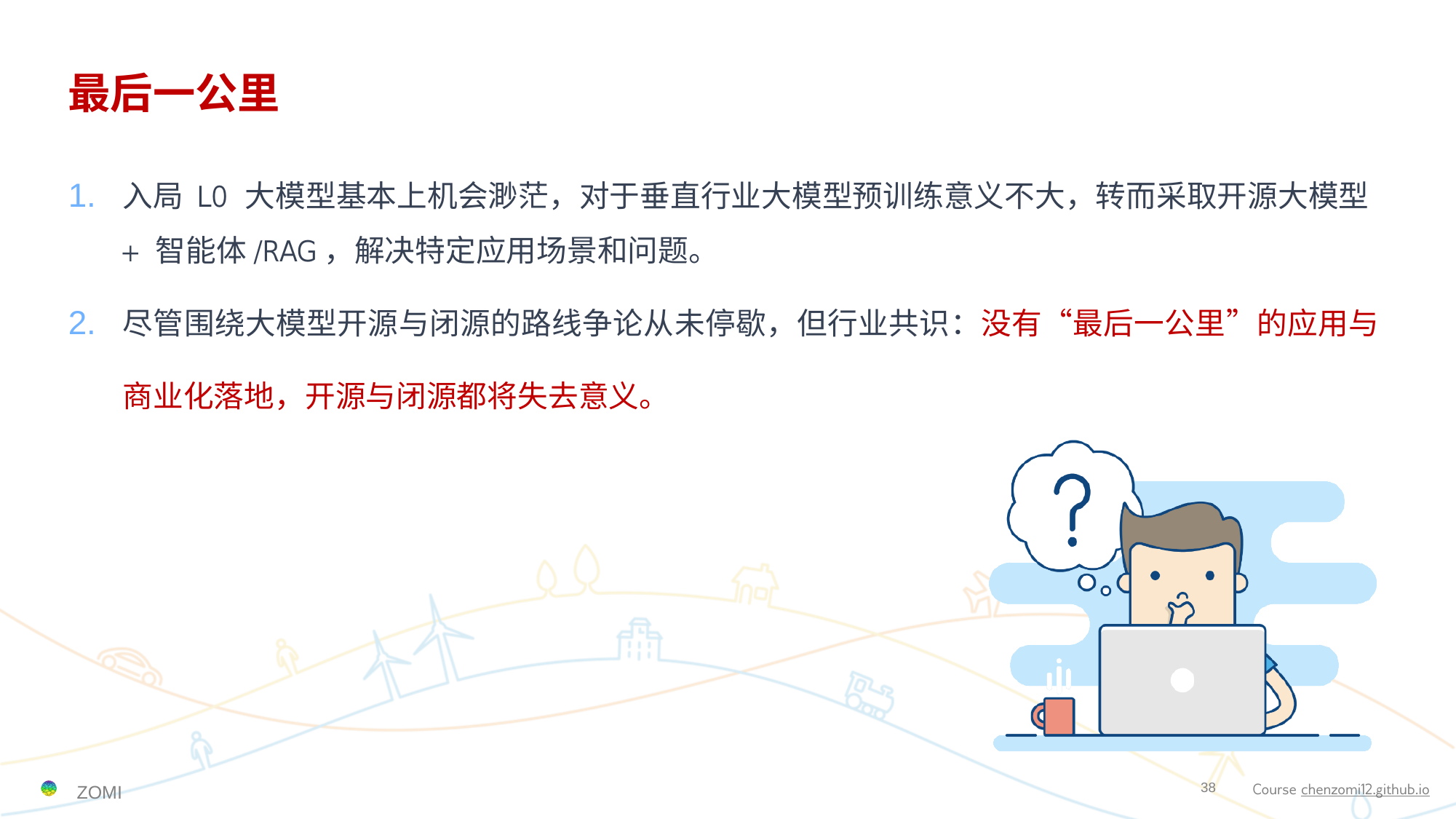

# 最后一公里
入局 L0 大模型基本上机会渺茫，对于垂直行业大模型预训练意义不大，转而采取开源大模型 + 智能体/RAG，解决特定应用场景和问题。
尽管围绕大模型开源与闭源的路线争论从未停歇，但行业共识：没有“最后一公里”的应用与商业化落地，开源与闭源都将失去意义。